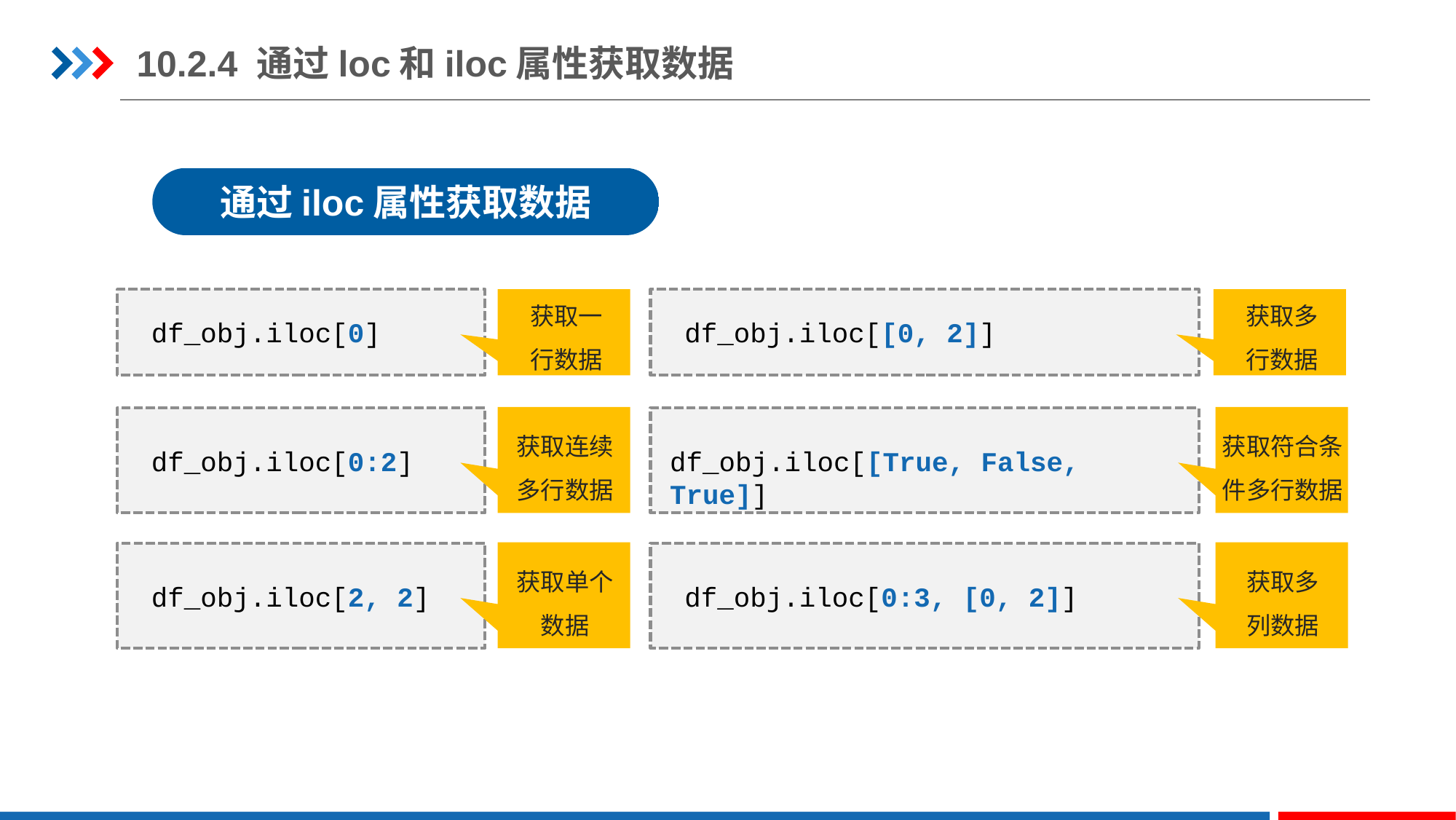

10.2.4 通过loc和iloc属性获取数据
通过iloc属性获取数据
获取一行数据
获取多行数据

df_obj.iloc[0]
df_obj.iloc[[0, 2]]

获取连续
多行数据
获取符合条件多行数据
df_obj.iloc[0:2]
df_obj.iloc[[True, False, True]]

获取单个
数据
获取多
列数据
df_obj.iloc[2, 2]
df_obj.iloc[0:3, [0, 2]]